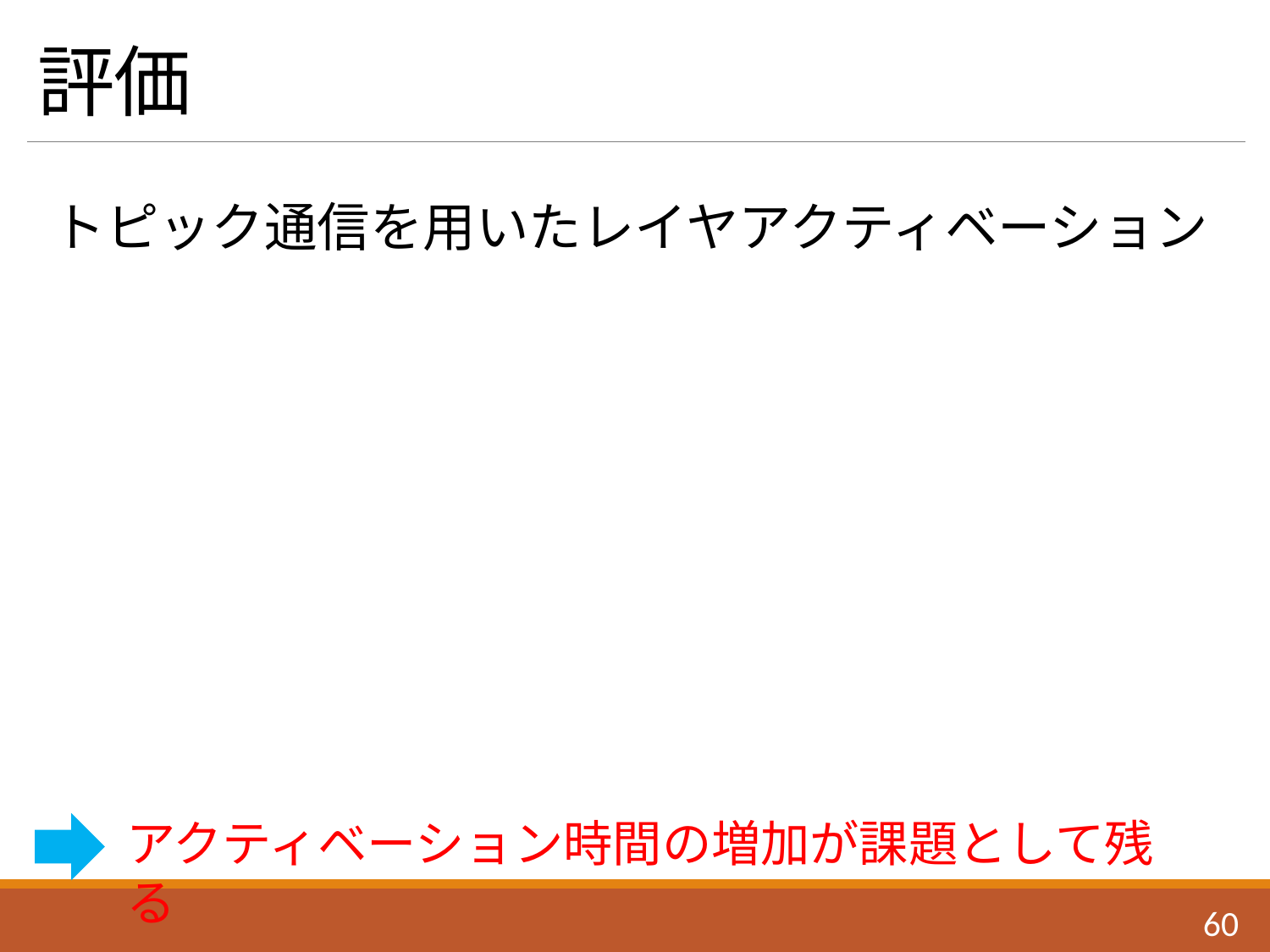

# 評価
トピック通信を用いたレイヤアクティベーション

アクティベーション時間の増加が課題として残る

60